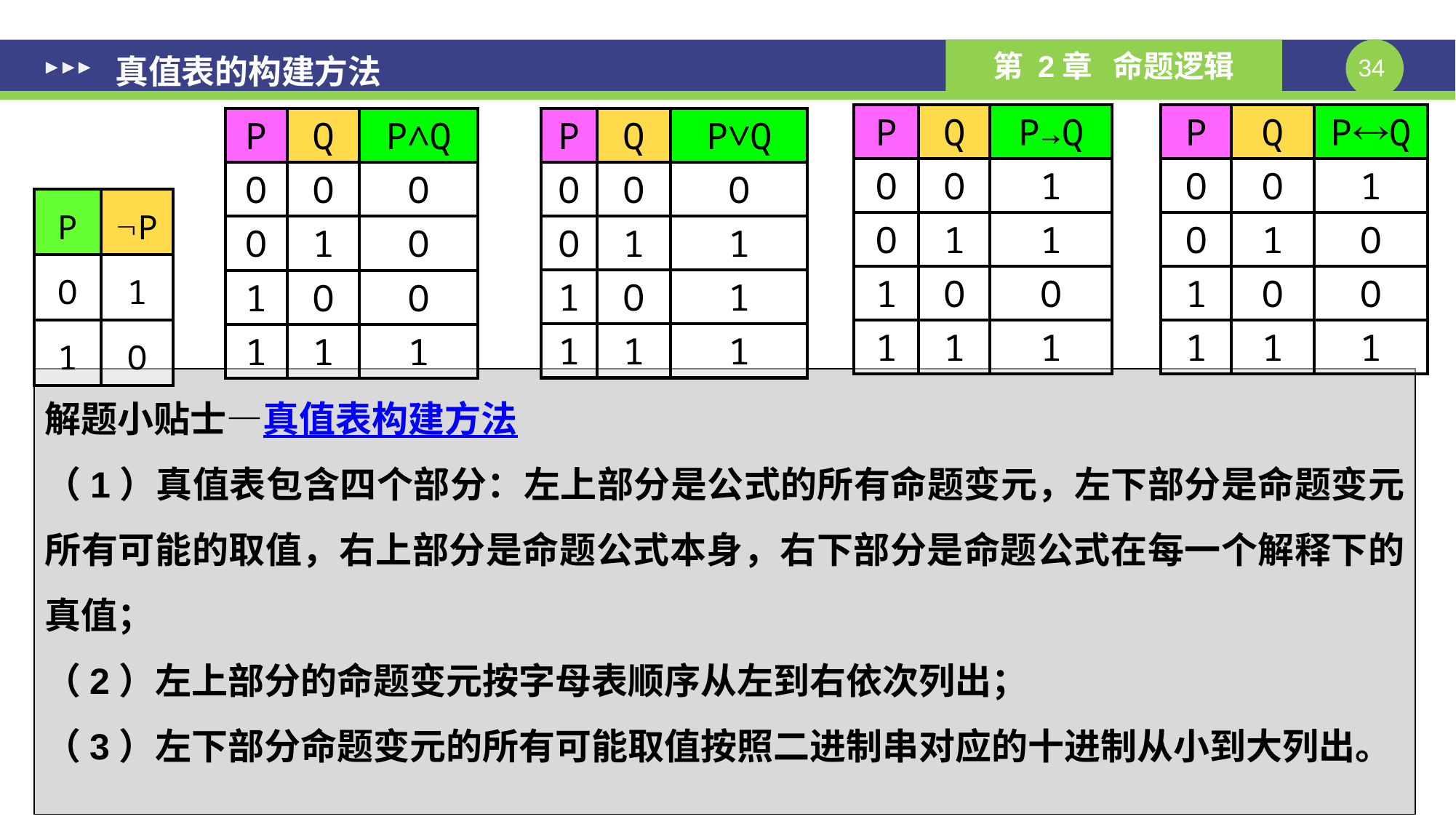

真值表的构建方法
| P | Q | P↔Q |
| --- | --- | --- |
| O | O | 1 |
| O | 1 | O |
| 1 | O | O |
| 1 | 1 | 1 |
| P | Q | P→Q |
| --- | --- | --- |
| O | O | 1 |
| O | 1 | 1 |
| 1 | O | O |
| 1 | 1 | 1 |
| P | Q | P∨Q |
| --- | --- | --- |
| O | O | O |
| O | 1 | 1 |
| 1 | O | 1 |
| 1 | 1 | 1 |
| P | Q | P∧Q |
| --- | --- | --- |
| O | O | O |
| O | 1 | O |
| 1 | O | O |
| 1 | 1 | 1 |
| P | ¬P |
| --- | --- |
| O | 1 |
| 1 | O |
解题小贴士—真值表构建方法
（1）真值表包含四个部分：左上部分是公式的所有命题变元，左下部分是命题变元所有可能的取值，右上部分是命题公式本身，右下部分是命题公式在每一个解释下的真值；
（2）左上部分的命题变元按字母表顺序从左到右依次列出；
（3）左下部分命题变元的所有可能取值按照二进制串对应的十进制从小到大列出。